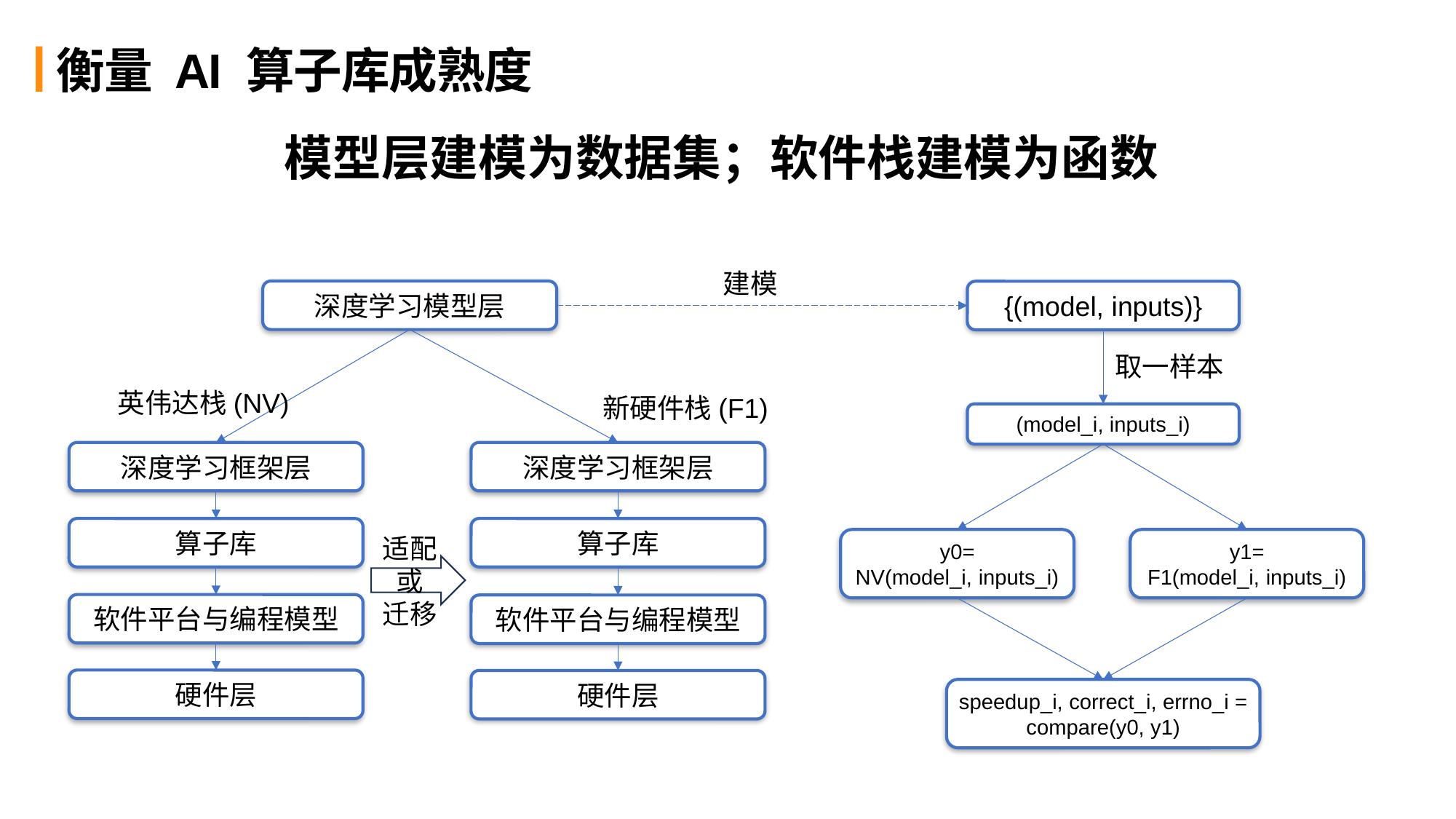

# 衡量 AI 算子库成熟度

模型层建模为数据集；软件栈建模为函数
建模
深度学习模型层
{(model, inputs)}
取一样本
英伟达栈(NV)
新硬件栈(F1)
(model_i, inputs_i)
深度学习框架层
深度学习框架层
算子库
算子库
适配
或
迁移
y0=
NV(model_i, inputs_i)
y1=
F1(model_i, inputs_i)

软件平台与编程模型
软件平台与编程模型
硬件层
硬件层
speedup_i, correct_i, errno_i = compare(y0, y1)